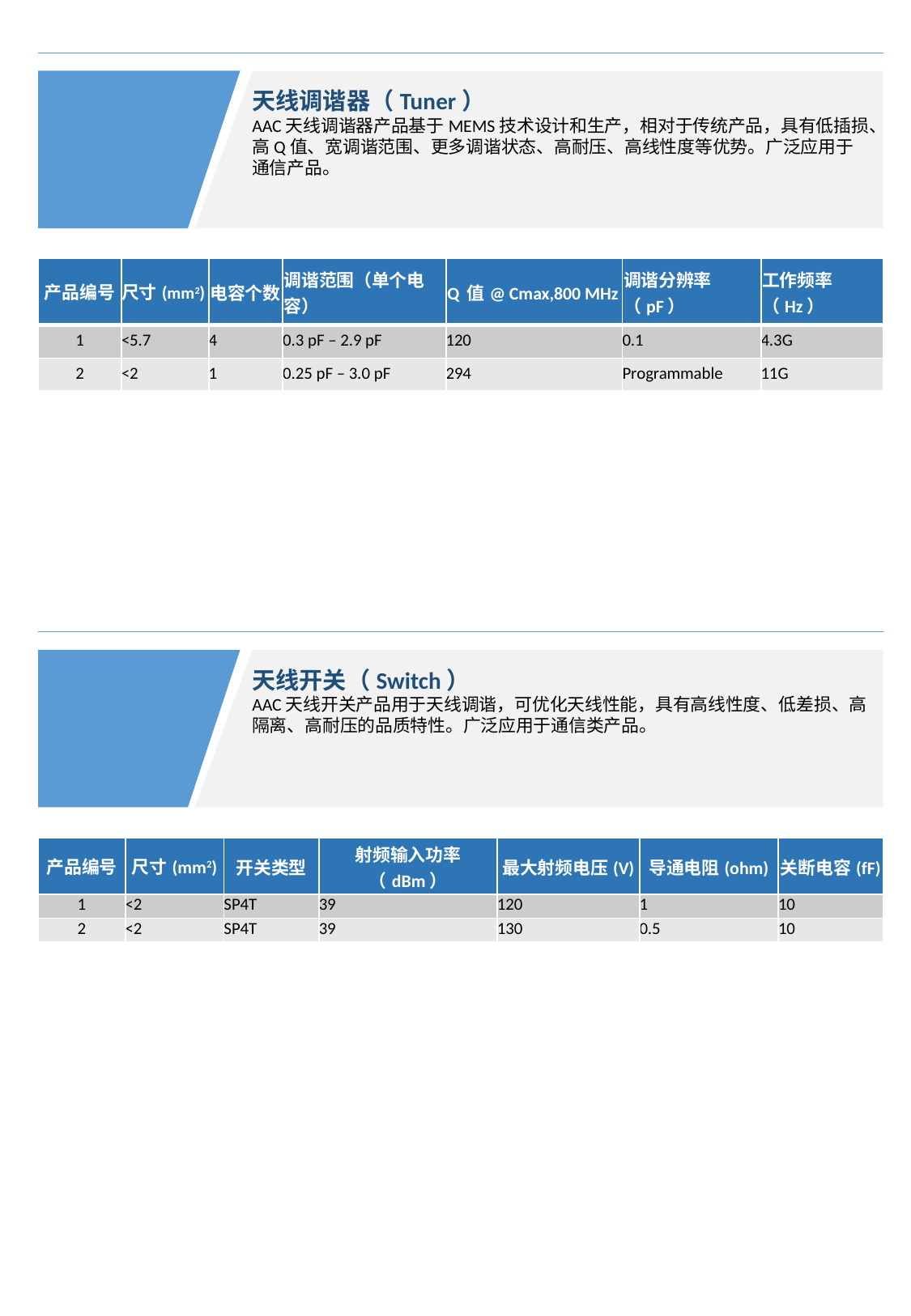

天线调谐器（Tuner）
AAC天线调谐器产品基于MEMS技术设计和生产，相对于传统产品，具有低插损、高Q值、宽调谐范围、更多调谐状态、高耐压、高线性度等优势。广泛应用于通信产品。
| 产品编号 | 尺寸(mm2) | 电容个数 | 调谐范围（单个电容） | Q 值@ Cmax,800 MHz | 调谐分辨率（pF） | 工作频率（Hz） |
| --- | --- | --- | --- | --- | --- | --- |
| 1 | <5.7 | 4 | 0.3 pF – 2.9 pF | 120 | 0.1 | 4.3G |
| 2 | <2 | 1 | 0.25 pF – 3.0 pF | 294 | Programmable | 11G |

天线开关（Switch）
AAC天线开关产品用于天线调谐，可优化天线性能，具有高线性度、低差损、高隔离、高耐压的品质特性。广泛应用于通信类产品。
| 产品编号 | 尺寸(mm2) | 开关类型 | 射频输入功率（dBm） | 最大射频电压(V) | 导通电阻(ohm) | 关断电容(fF) |
| --- | --- | --- | --- | --- | --- | --- |
| 1 | <2 | SP4T | 39 | 120 | 1 | 10 |
| 2 | <2 | SP4T | 39 | 130 | 0.5 | 10 |